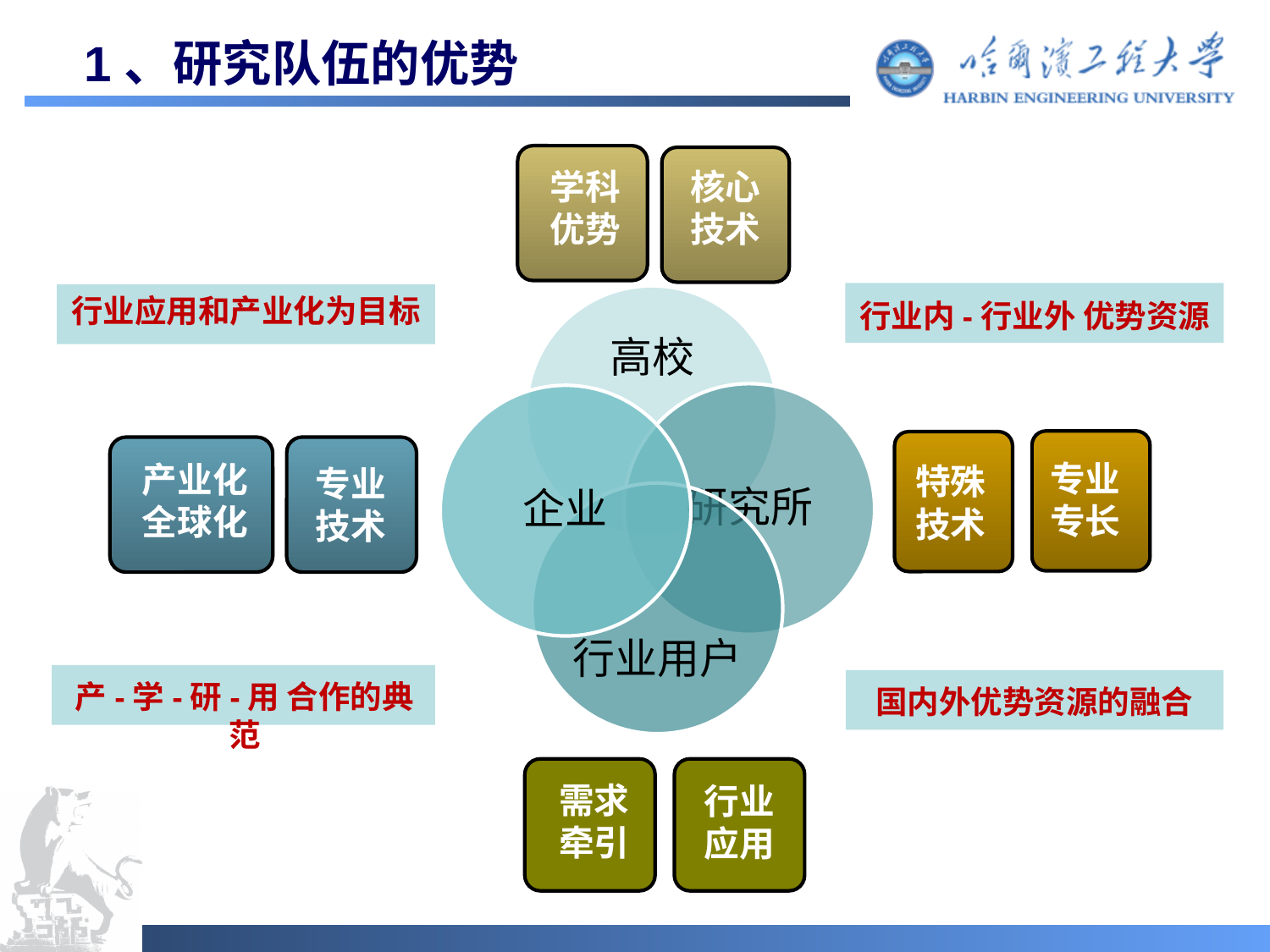

# 1、研究队伍的优势

学科优势
核心技术
高校
研究所
行业用户
企业

行业内-行业外 优势资源

行业应用和产业化为目标

专业
专长
特殊
技术

产业化
全球化
专业
技术

产-学-研-用 合作的典范

国内外优势资源的融合

需求
牵引
行业
应用